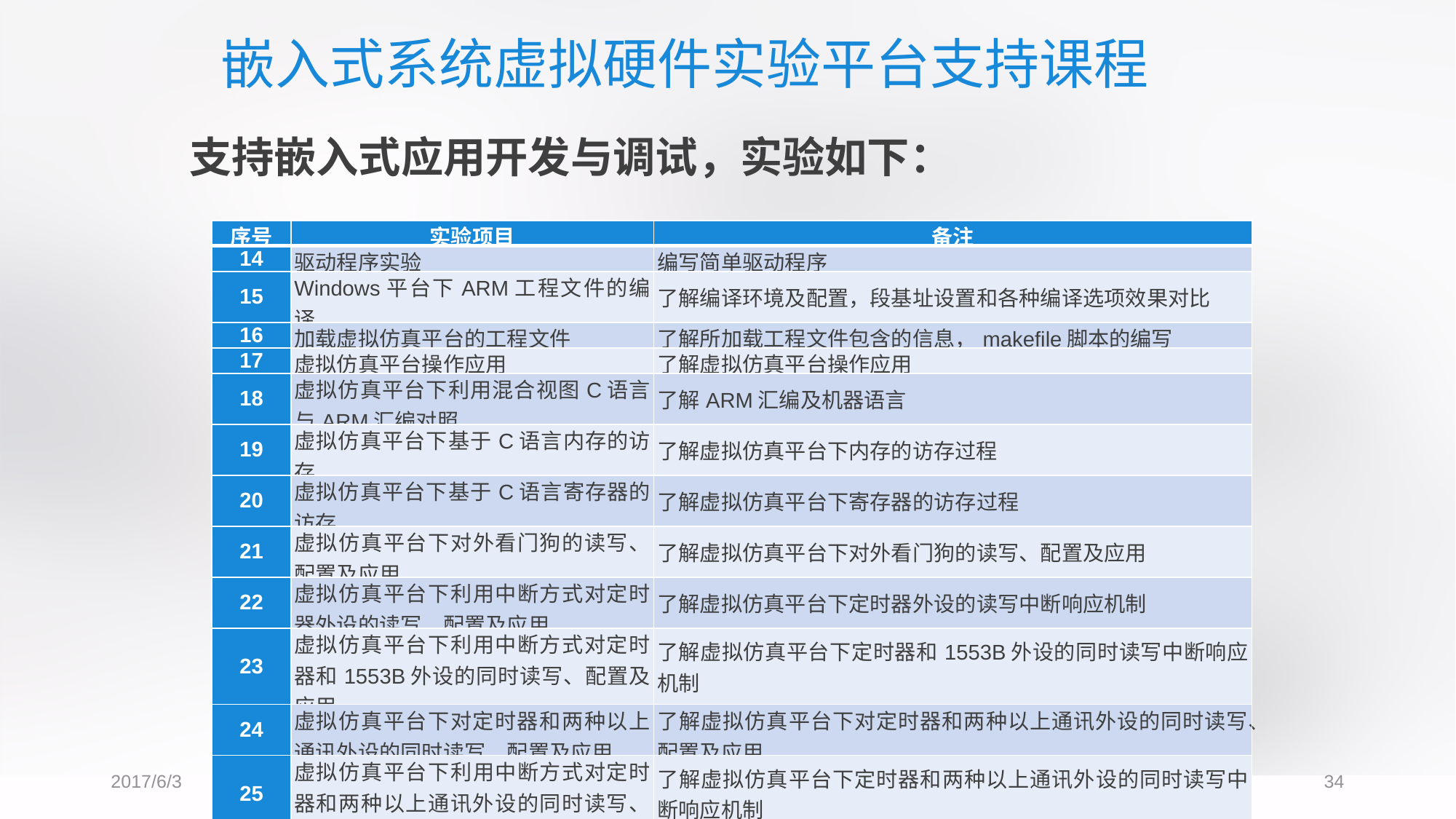

嵌入式系统虚拟硬件实验平台支持课程
支持嵌入式应用开发与调试，实验如下：
| 序号 | 实验项目 | 备注 |
| --- | --- | --- |
| 14 | 驱动程序实验 | 编写简单驱动程序 |
| 15 | Windows平台下ARM工程文件的编译 | 了解编译环境及配置，段基址设置和各种编译选项效果对比 |
| 16 | 加载虚拟仿真平台的工程文件 | 了解所加载工程文件包含的信息，makefile脚本的编写 |
| 17 | 虚拟仿真平台操作应用 | 了解虚拟仿真平台操作应用 |
| 18 | 虚拟仿真平台下利用混合视图C语言与ARM汇编对照 | 了解ARM汇编及机器语言 |
| 19 | 虚拟仿真平台下基于C语言内存的访存 | 了解虚拟仿真平台下内存的访存过程 |
| 20 | 虚拟仿真平台下基于C语言寄存器的访存 | 了解虚拟仿真平台下寄存器的访存过程 |
| 21 | 虚拟仿真平台下对外看门狗的读写、配置及应用 | 了解虚拟仿真平台下对外看门狗的读写、配置及应用 |
| 22 | 虚拟仿真平台下利用中断方式对定时器外设的读写、配置及应用 | 了解虚拟仿真平台下定时器外设的读写中断响应机制 |
| 23 | 虚拟仿真平台下利用中断方式对定时器和1553B外设的同时读写、配置及应用 | 了解虚拟仿真平台下定时器和1553B外设的同时读写中断响应机制 |
| 24 | 虚拟仿真平台下对定时器和两种以上通讯外设的同时读写、配置及应用 | 了解虚拟仿真平台下对定时器和两种以上通讯外设的同时读写、配置及应用 |
| 25 | 虚拟仿真平台下利用中断方式对定时器和两种以上通讯外设的同时读写、配置及应用 | 了解虚拟仿真平台下定时器和两种以上通讯外设的同时读写中断响应机制 |
| 26 | 陷阱和异常处理 | 以数据注入的形式，导致异常，观察陷阱和异常的处理 |
2017/6/3
34